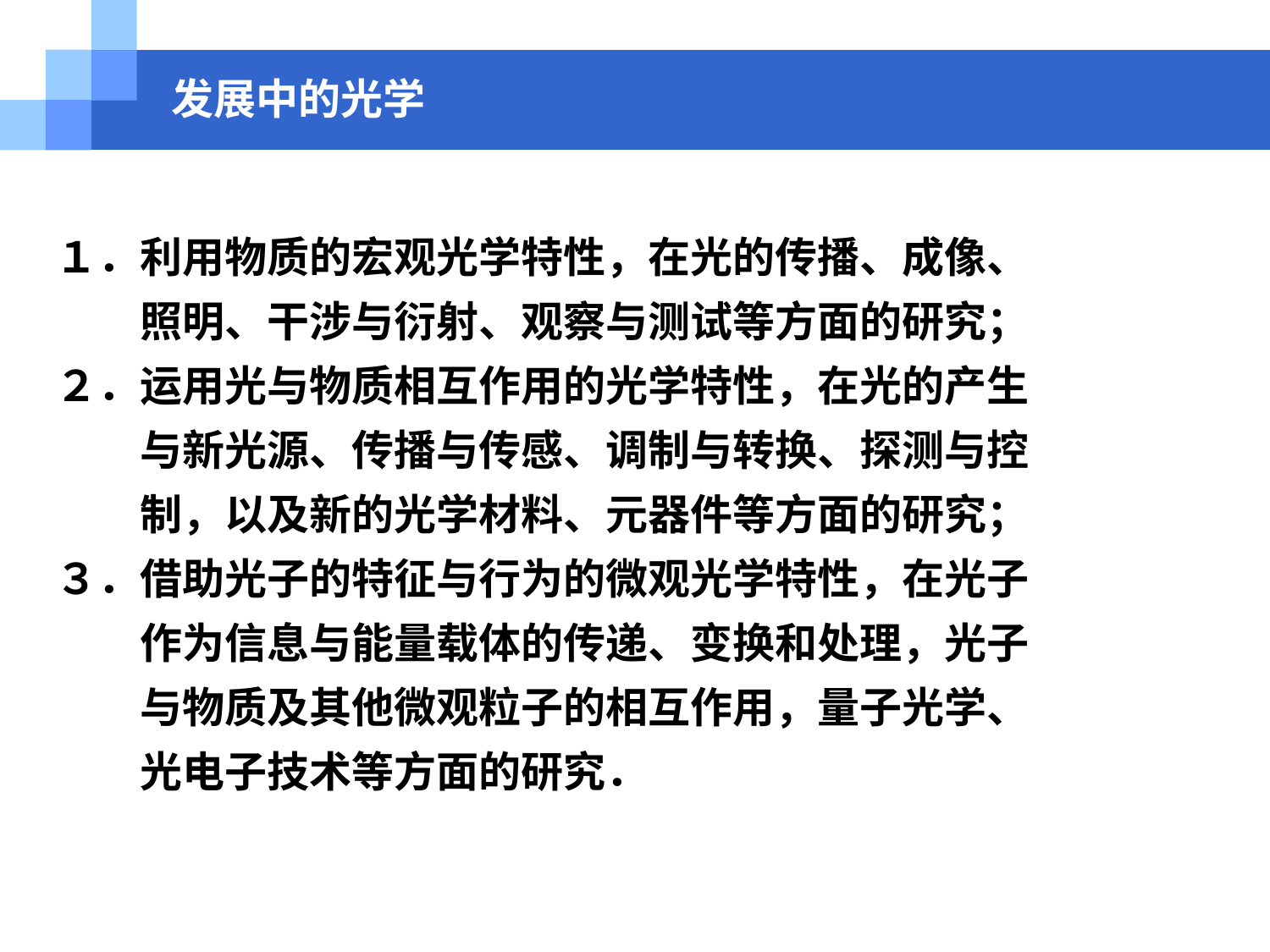

发展中的光学
１．利用物质的宏观光学特性，在光的传播、成像、
　　照明、干涉与衍射、观察与测试等方面的研究；
２．运用光与物质相互作用的光学特性，在光的产生
　　与新光源、传播与传感、调制与转换、探测与控
　　制，以及新的光学材料、元器件等方面的研究；
３．借助光子的特征与行为的微观光学特性，在光子
　　作为信息与能量载体的传递、变换和处理，光子
　　与物质及其他微观粒子的相互作用，量子光学、
　　光电子技术等方面的研究．